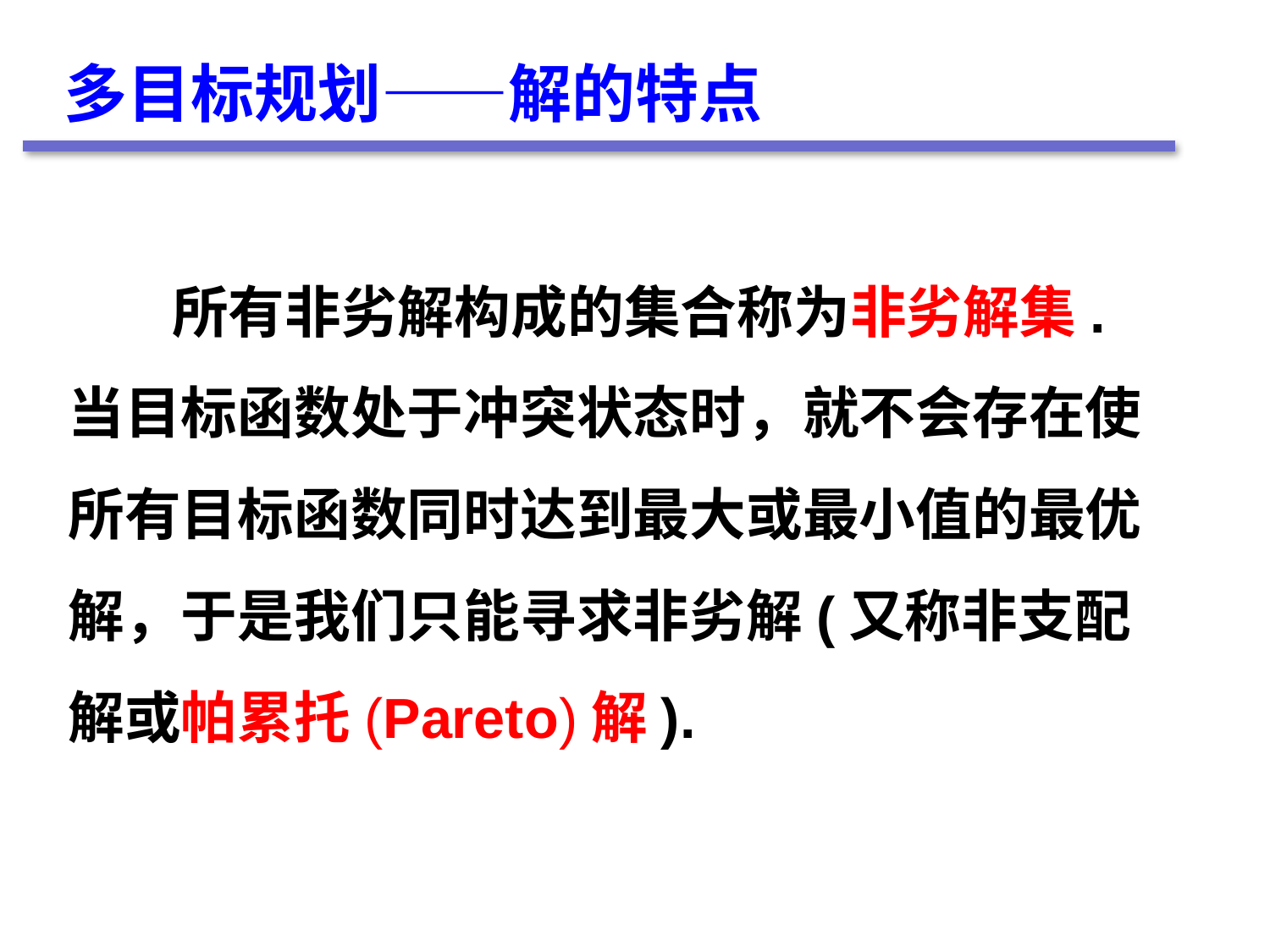

多目标规划——解的特点

       所有非劣解构成的集合称为非劣解集. 当目标函数处于冲突状态时，就不会存在使所有目标函数同时达到最大或最小值的最优解，于是我们只能寻求非劣解(又称非支配解或帕累托(Pareto)解).